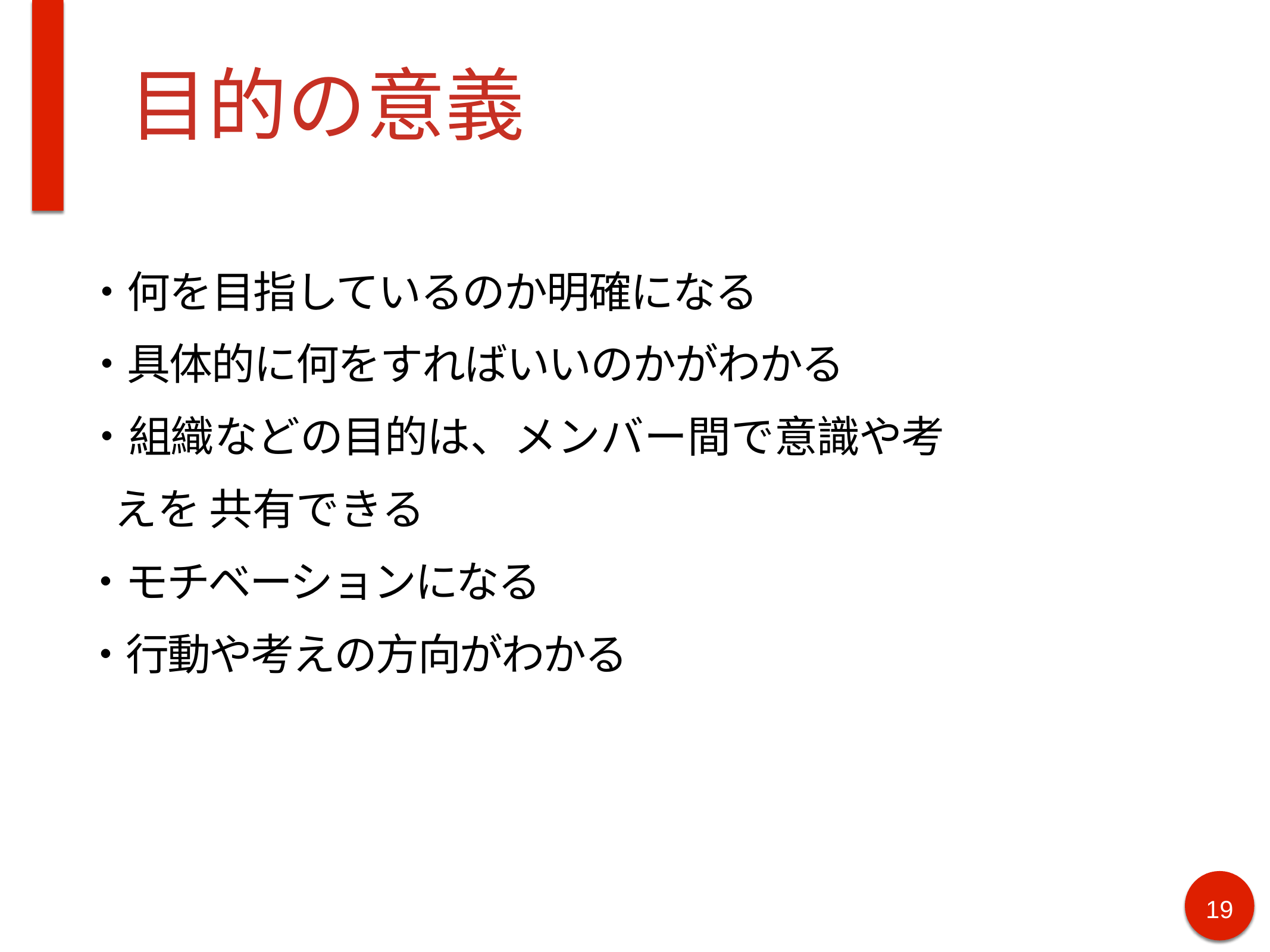

# 目的の意義
・何を目指しているのか明確になる
・具体的に何をすればいいのかがわかる
・組織などの目的は、メンバー間で意識や考えを 共有できる
・モチベーションになる
・行動や考えの方向がわかる
19